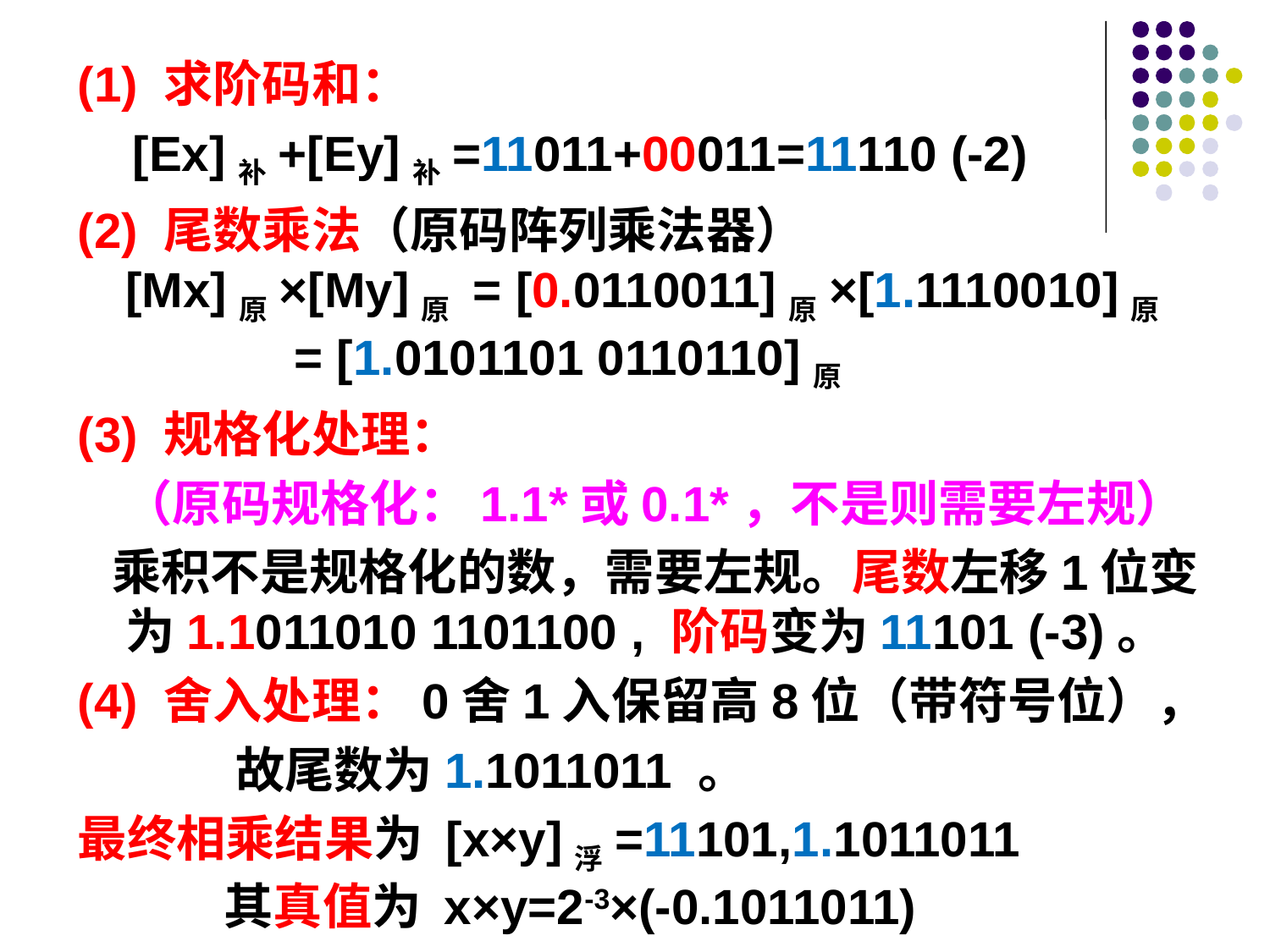

(1) 求阶码和：
    [Ex]补+[Ey]补=11011+00011=11110 (-2)
(2) 尾数乘法（原码阵列乘法器）
[Mx]原×[My]原 = [0.0110011]原×[1.1110010]原
              = [1.0101101 0110110]原
(3) 规格化处理：
   （原码规格化：1.1*或0.1*，不是则需要左规）
  乘积不是规格化的数，需要左规。尾数左移1位变为1.1011010 1101100 , 阶码变为11101 (-3)。
(4) 舍入处理：0舍1入保留高8位（带符号位），
             故尾数为1.1011011 。
最终相乘结果为 [x×y]浮=11101,1.1011011
　　其真值为 x×y=2-3×(-0.1011011)